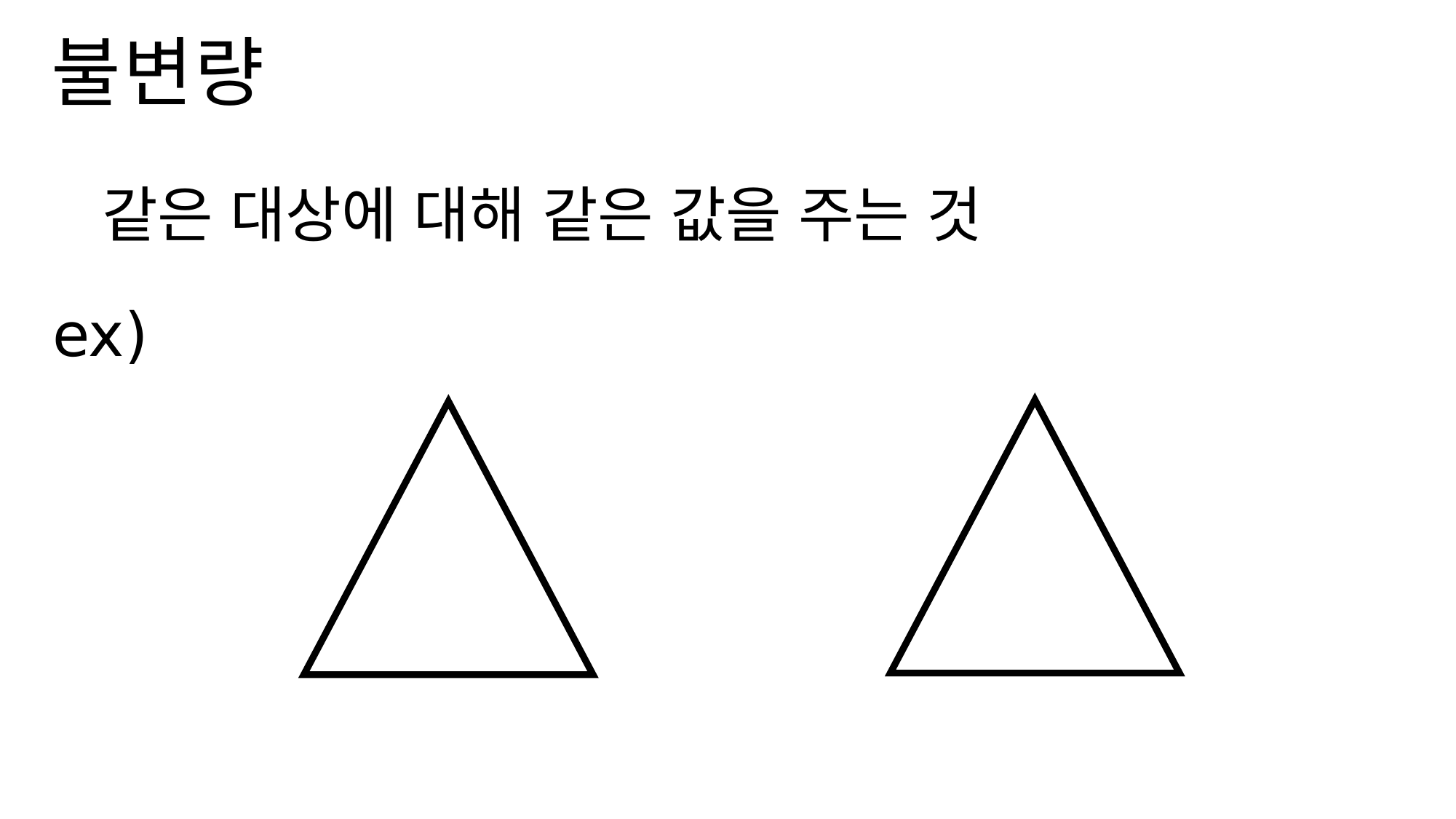

# 불변량
같은 대상에 대해 같은 값을 주는 것
ex)